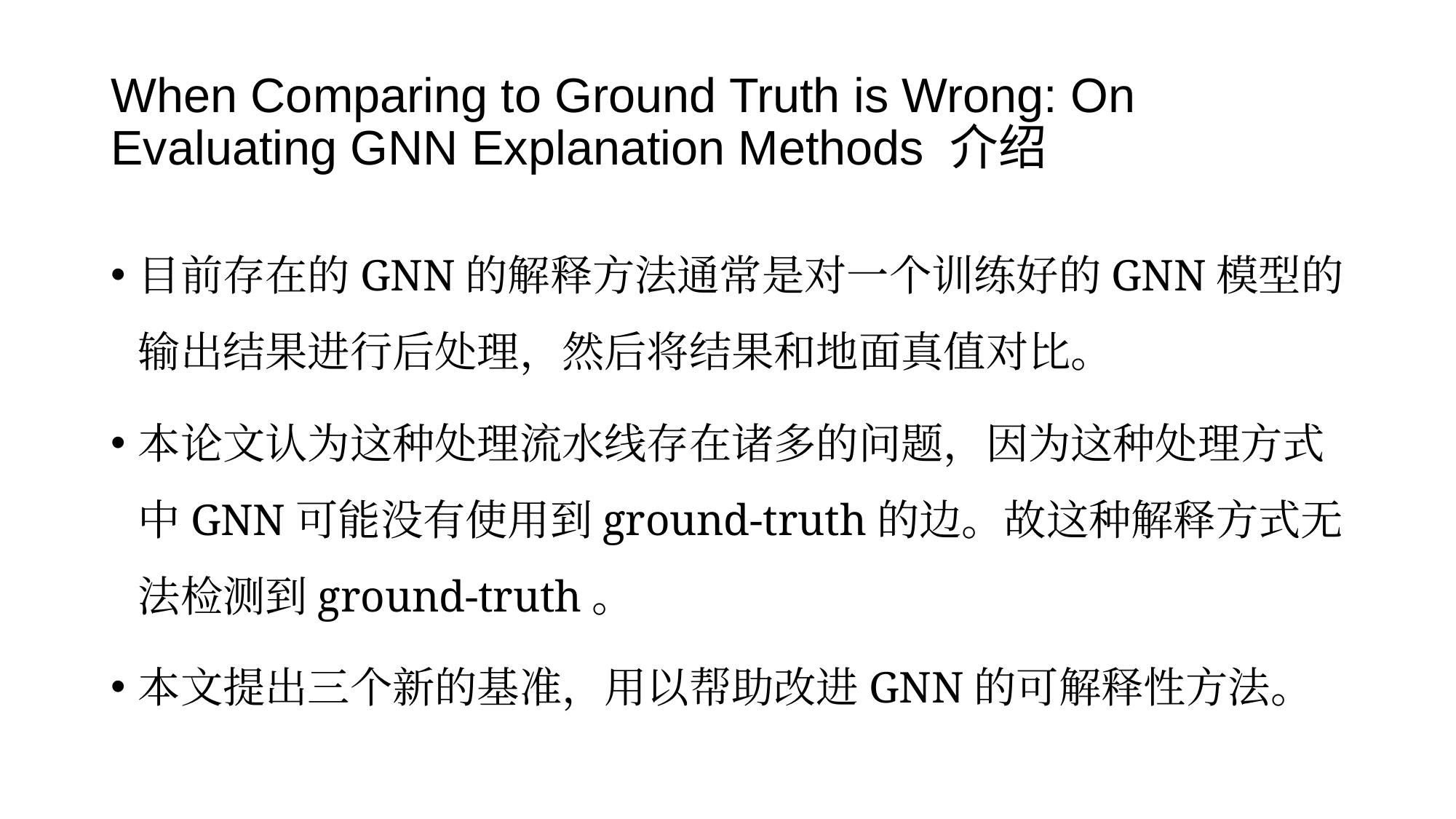

# When Comparing to Ground Truth is Wrong: On Evaluating GNN Explanation Methods 介绍
目前存在的GNN的解释方法通常是对一个训练好的GNN模型的输出结果进行后处理，然后将结果和地面真值对比。
本论文认为这种处理流水线存在诸多的问题，因为这种处理方式中GNN可能没有使用到ground-truth的边。故这种解释方式无法检测到ground-truth。
本文提出三个新的基准，用以帮助改进GNN的可解释性方法。